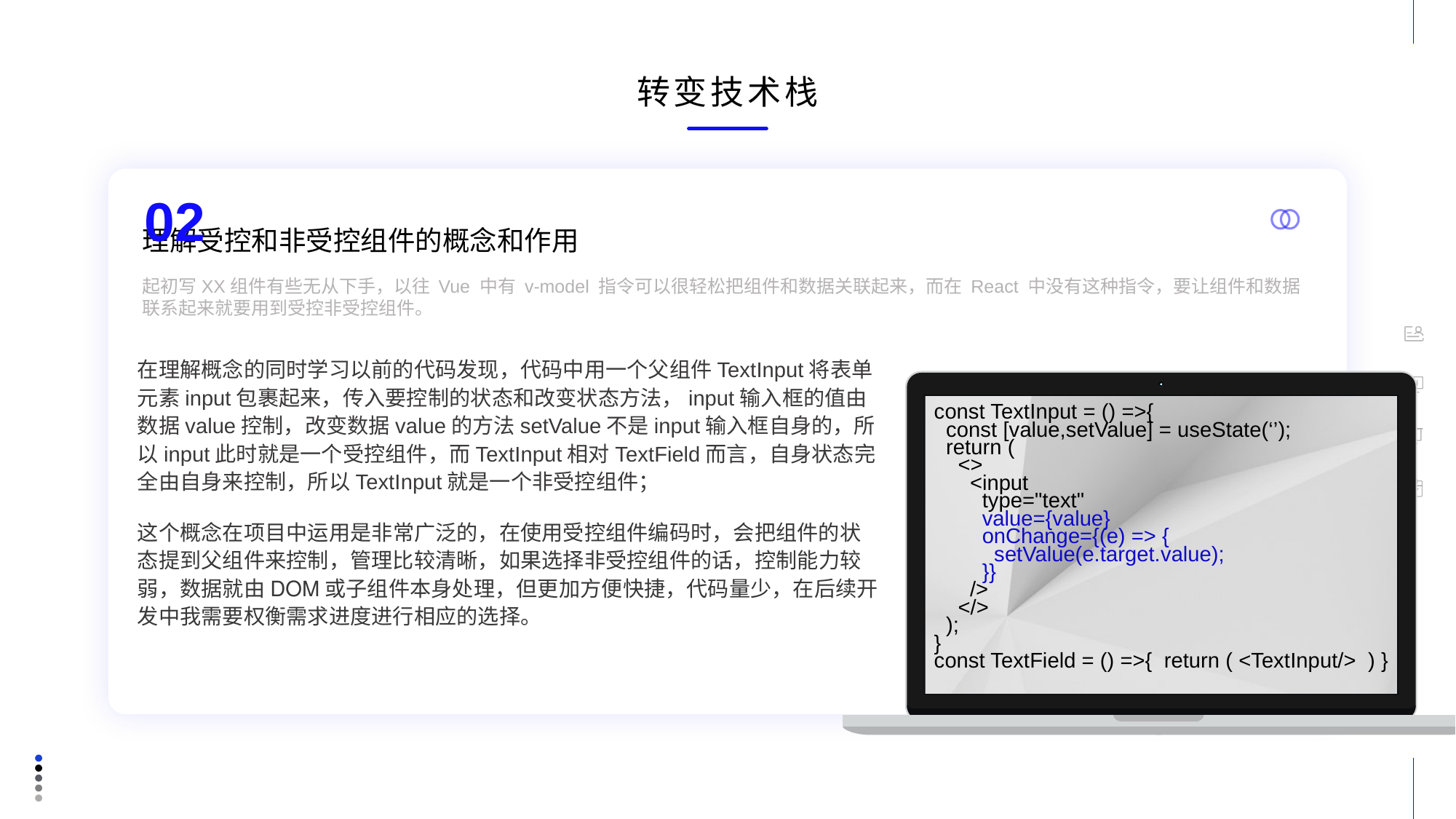

转变技术栈

02

理解受控和非受控组件的概念和作用
起初写XX组件有些无从下手，以往 Vue 中有 v-model 指令可以很轻松把组件和数据关联起来，而在 React 中没有这种指令，要让组件和数据联系起来就要用到受控非受控组件。
在理解概念的同时学习以前的代码发现，代码中用一个父组件TextInput将表单元素input包裹起来，传入要控制的状态和改变状态方法，input输入框的值由数据value控制，改变数据value的方法setValue不是input输入框自身的，所以input此时就是一个受控组件，而TextInput相对TextField而言，自身状态完全由自身来控制，所以TextInput就是一个非受控组件；
这个概念在项目中运用是非常广泛的，在使用受控组件编码时，会把组件的状态提到父组件来控制，管理比较清晰，如果选择非受控组件的话，控制能力较弱，数据就由DOM或子组件本身处理，但更加方便快捷，代码量少，在后续开发中我需要权衡需求进度进行相应的选择。

const TextInput = () =>{
  const [value,setValue] = useState(‘’);
  return (
    <>
      <input
        type="text"
        value={value}
        onChange={(e) => {
          setValue(e.target.value);
        }}
      />
    </>
  );
}
const TextField = () =>{  return ( <TextInput/>  ) }